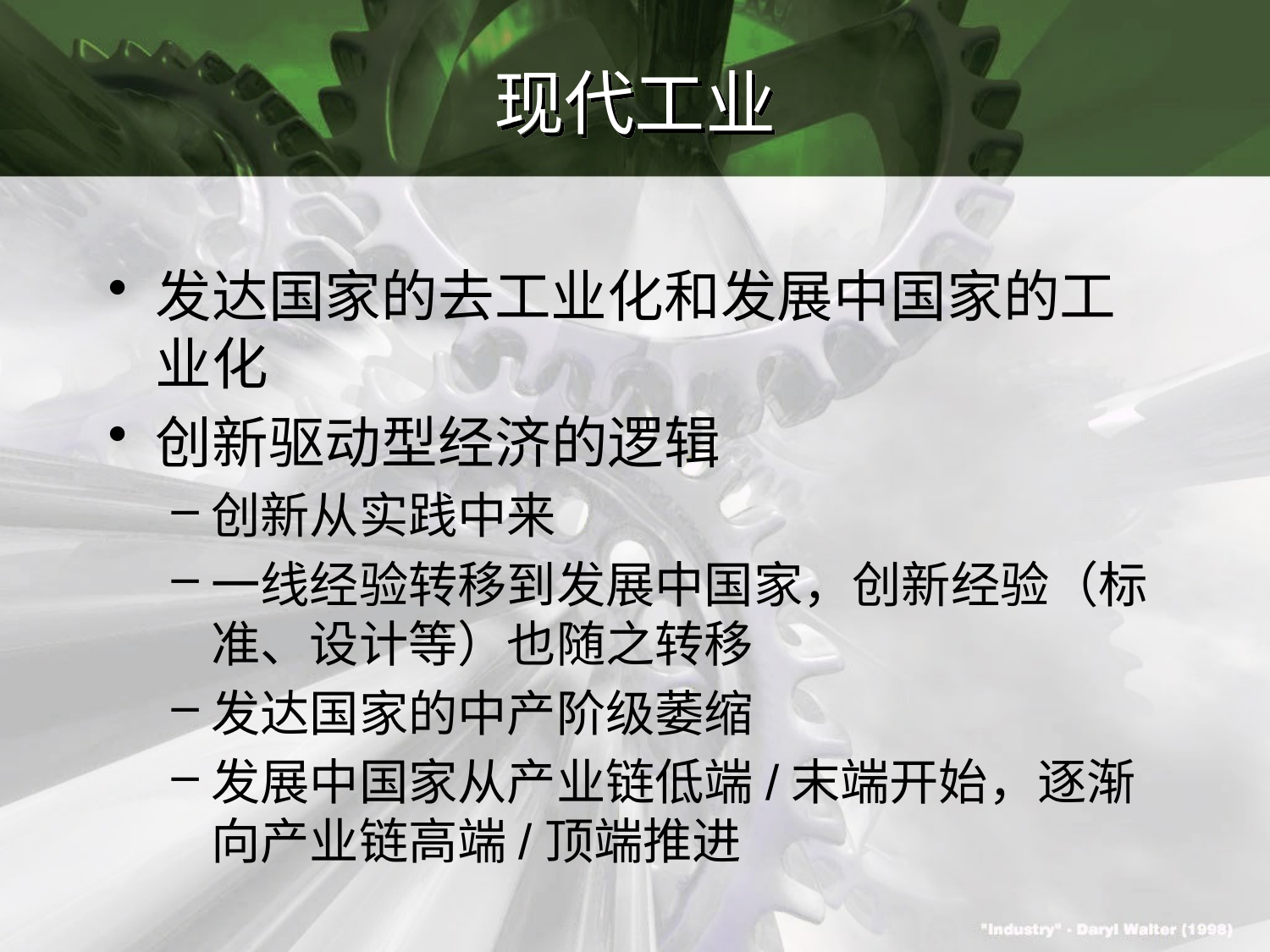

# 现代工业
发达国家的去工业化和发展中国家的工业化
创新驱动型经济的逻辑
创新从实践中来
一线经验转移到发展中国家，创新经验（标准、设计等）也随之转移
发达国家的中产阶级萎缩
发展中国家从产业链低端/末端开始，逐渐向产业链高端/顶端推进